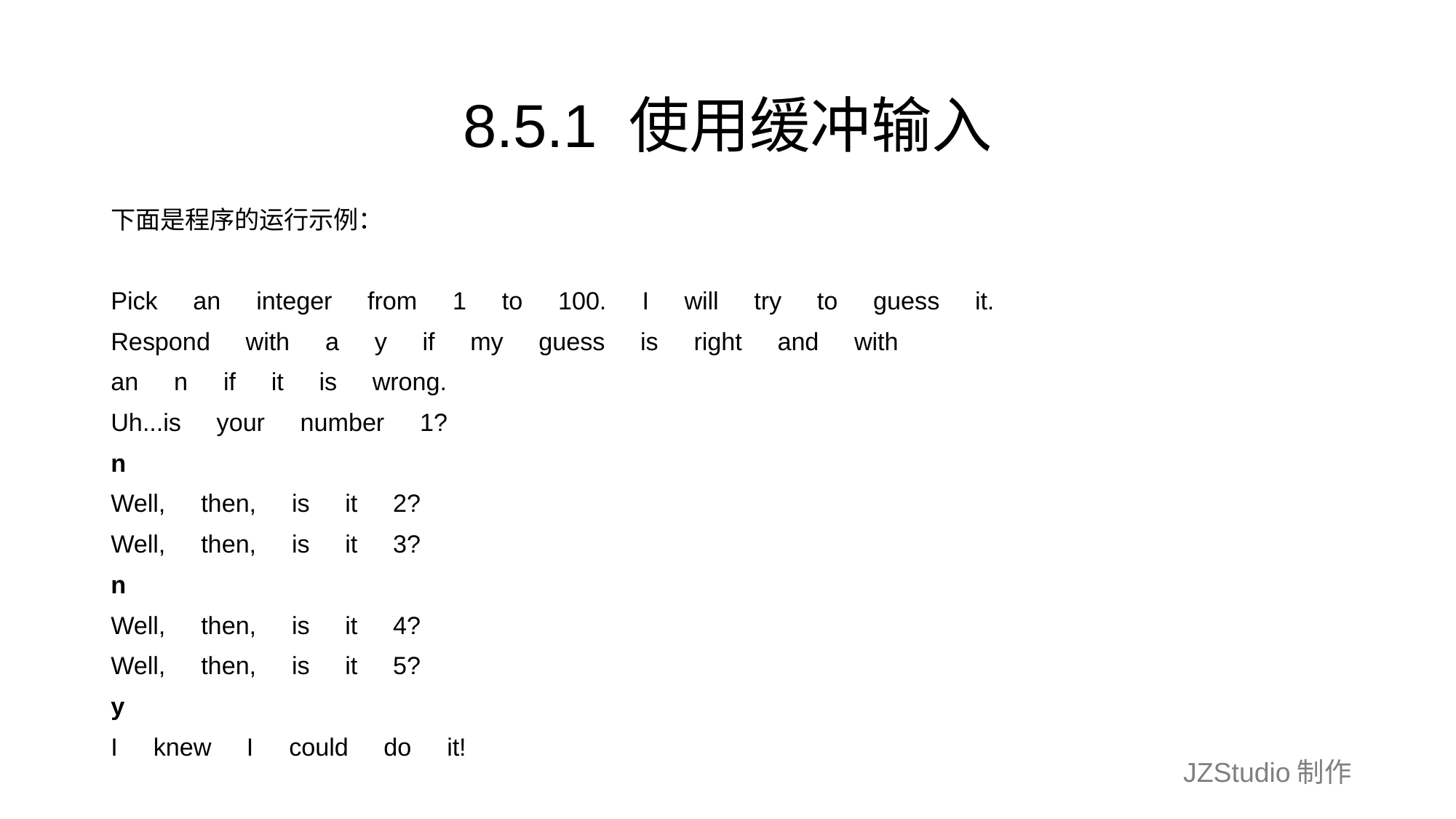

# 8.5.1 使用缓冲输入
下面是程序的运行示例：

Pick　an　integer　from　1　to　100.　I　will　try　to　guess　it.
Respond　with　a　y　if　my　guess　is　right　and　with
an　n　if　it　is　wrong.
Uh...is　your　number　1?
n
Well,　then,　is　it　2?
Well,　then,　is　it　3?
n
Well,　then,　is　it　4?
Well,　then,　is　it　5?
y
I　knew　I　could　do　it!